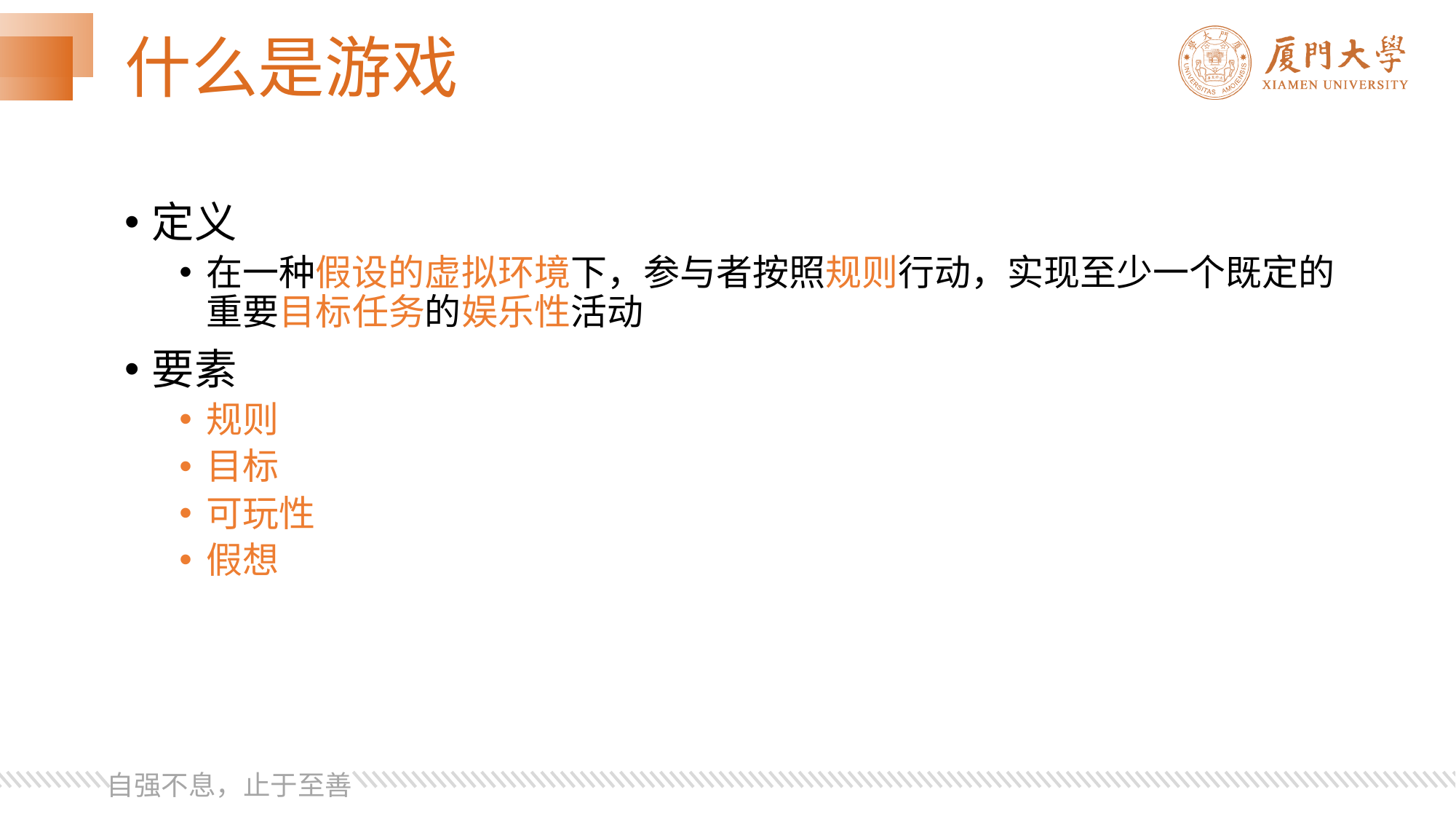

# 什么是游戏
定义
在一种假设的虚拟环境下，参与者按照规则行动，实现至少一个既定的重要目标任务的娱乐性活动
要素
规则
目标
可玩性
假想